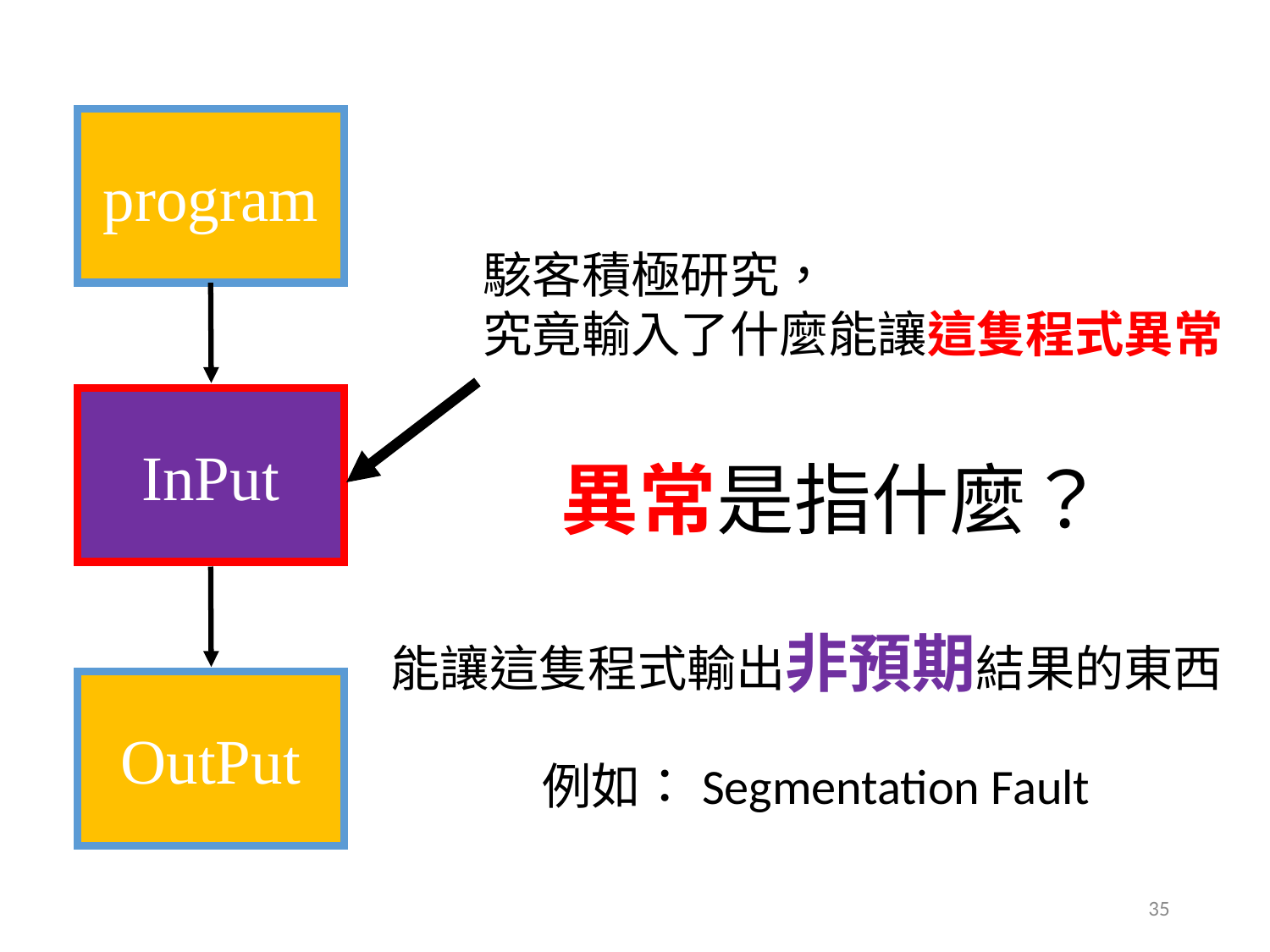

program
駭客積極研究，
究竟輸入了什麼能讓這隻程式異常
InPut
異常是指什麼？
能讓這隻程式輸出非預期結果的東西
OutPut
例如：Segmentation Fault
35